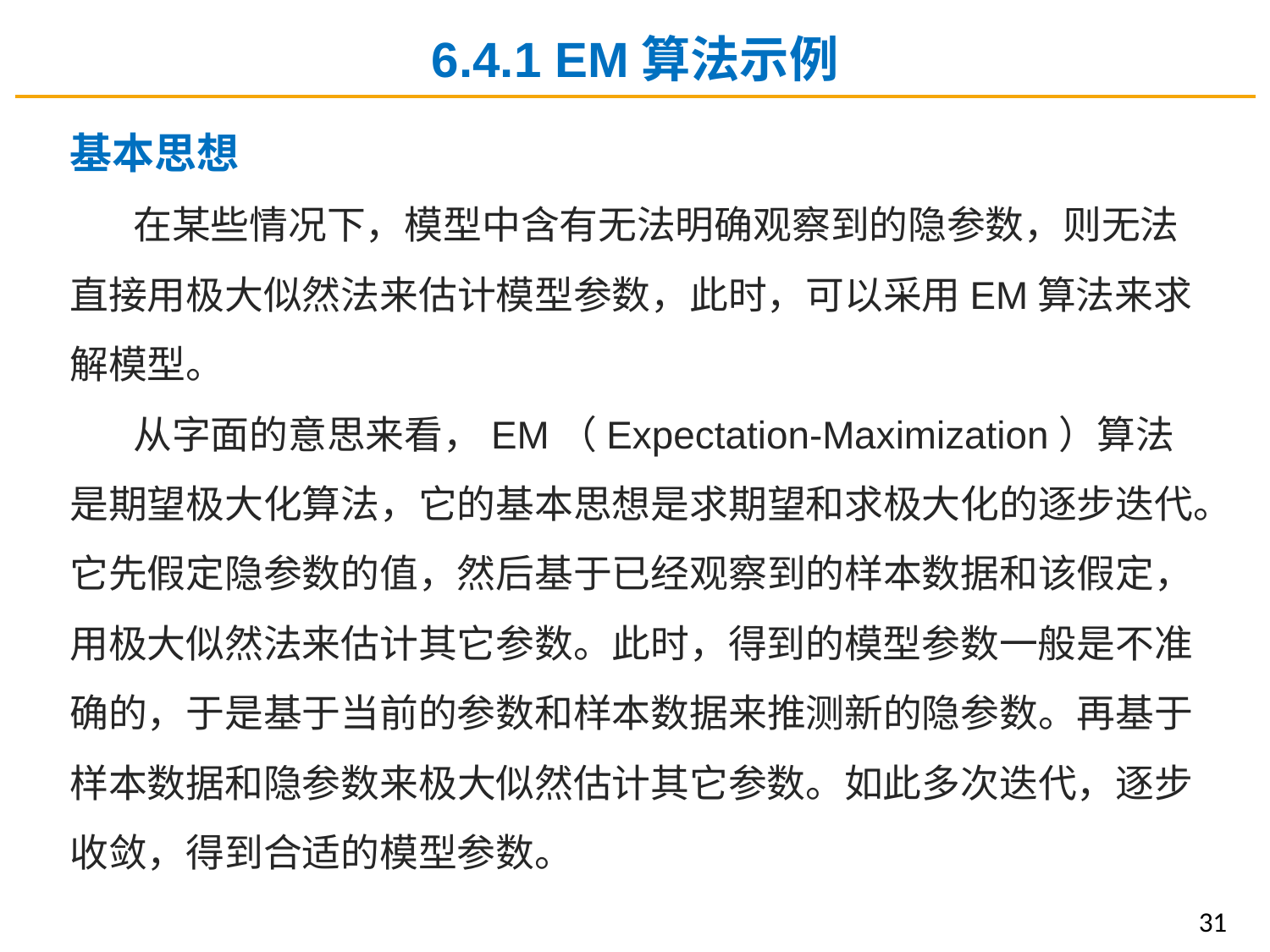

6.4.1 EM算法示例
基本思想
在某些情况下，模型中含有无法明确观察到的隐参数，则无法直接用极大似然法来估计模型参数，此时，可以采用EM算法来求解模型。
从字面的意思来看，EM（Expectation-Maximization）算法是期望极大化算法，它的基本思想是求期望和求极大化的逐步迭代。它先假定隐参数的值，然后基于已经观察到的样本数据和该假定，用极大似然法来估计其它参数。此时，得到的模型参数一般是不准确的，于是基于当前的参数和样本数据来推测新的隐参数。再基于样本数据和隐参数来极大似然估计其它参数。如此多次迭代，逐步收敛，得到合适的模型参数。
31